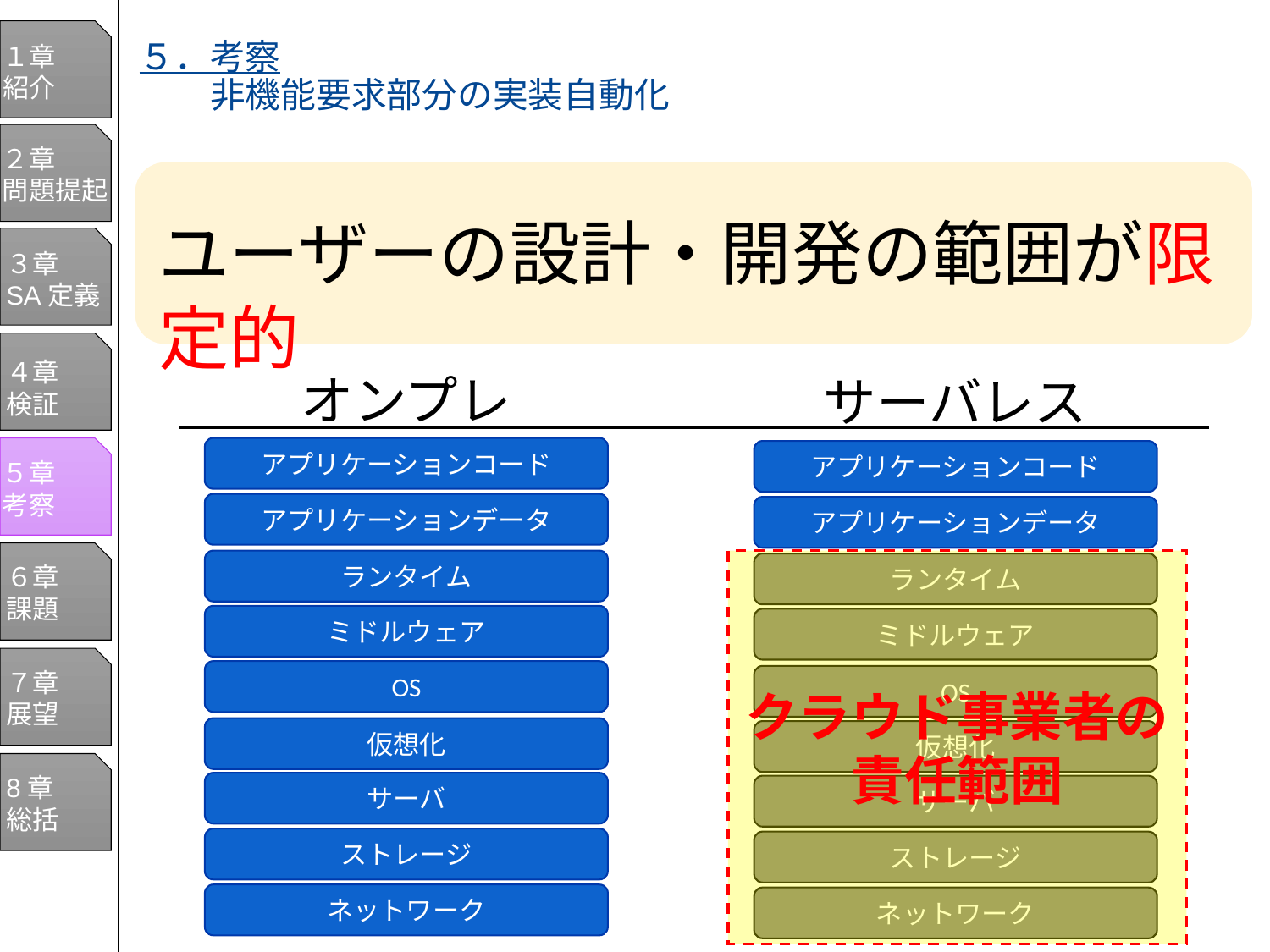

１章
紹介

２章
問題提起

３章
SA定義

４章
検証

５章
考察

６章
課題

７章
展望

8章
総括
５．考察
　　非機能要求部分の実装自動化

ユーザーの設計・開発の範囲が限定的
オンプレ
サーバレス

アプリケーションコード
アプリケーションデータ
ランタイム
ミドルウェア
OS
仮想化
サーバ
ストレージ
ネットワーク
アプリケーションコード
アプリケーションデータ
ランタイム
ミドルウェア
OS
仮想化
サーバ
ストレージ
ネットワーク
クラウド事業者の
責任範囲